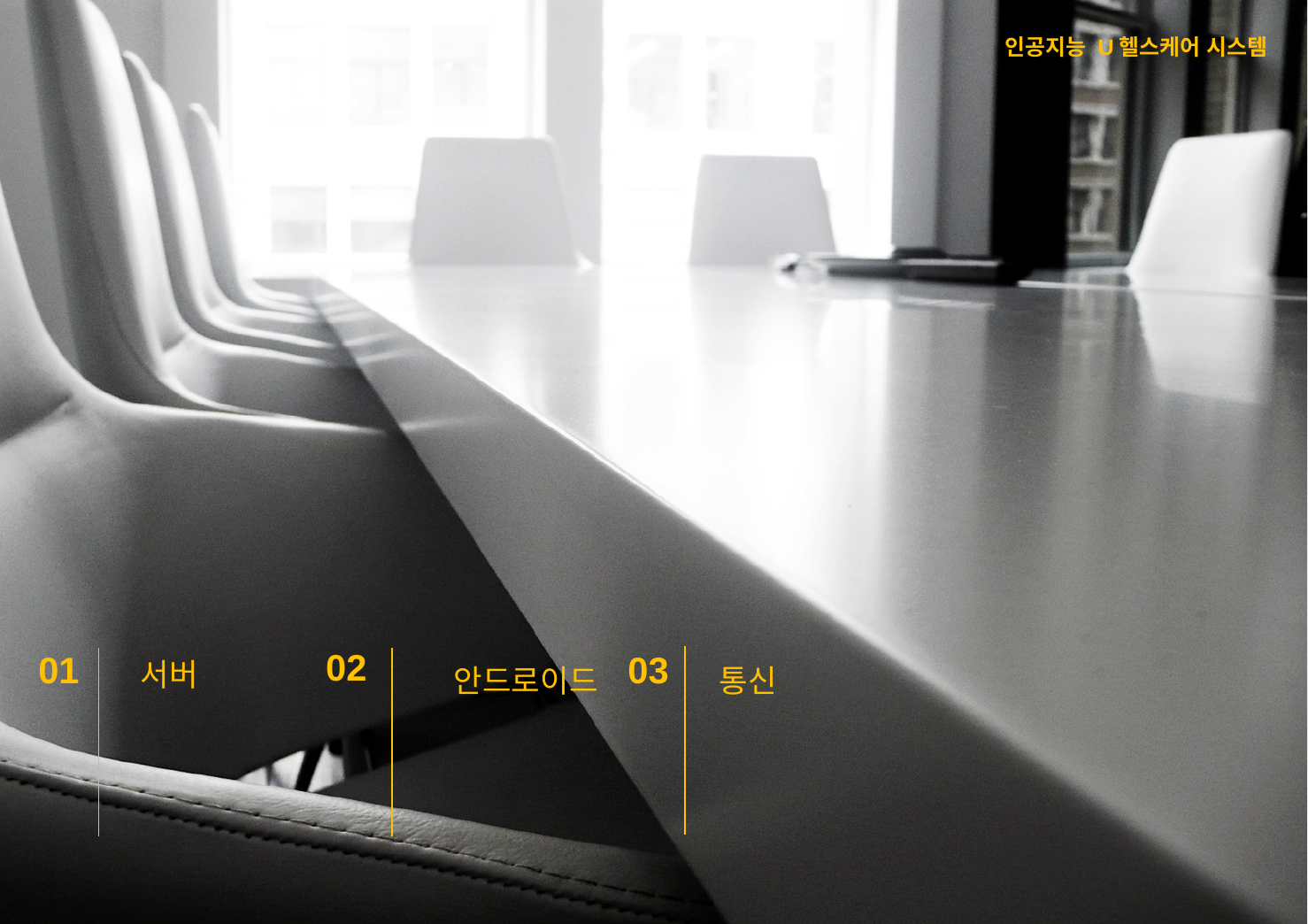

인공지능 U헬스케어 시스템
Index
02
01
03
서버
안드로이드
통신